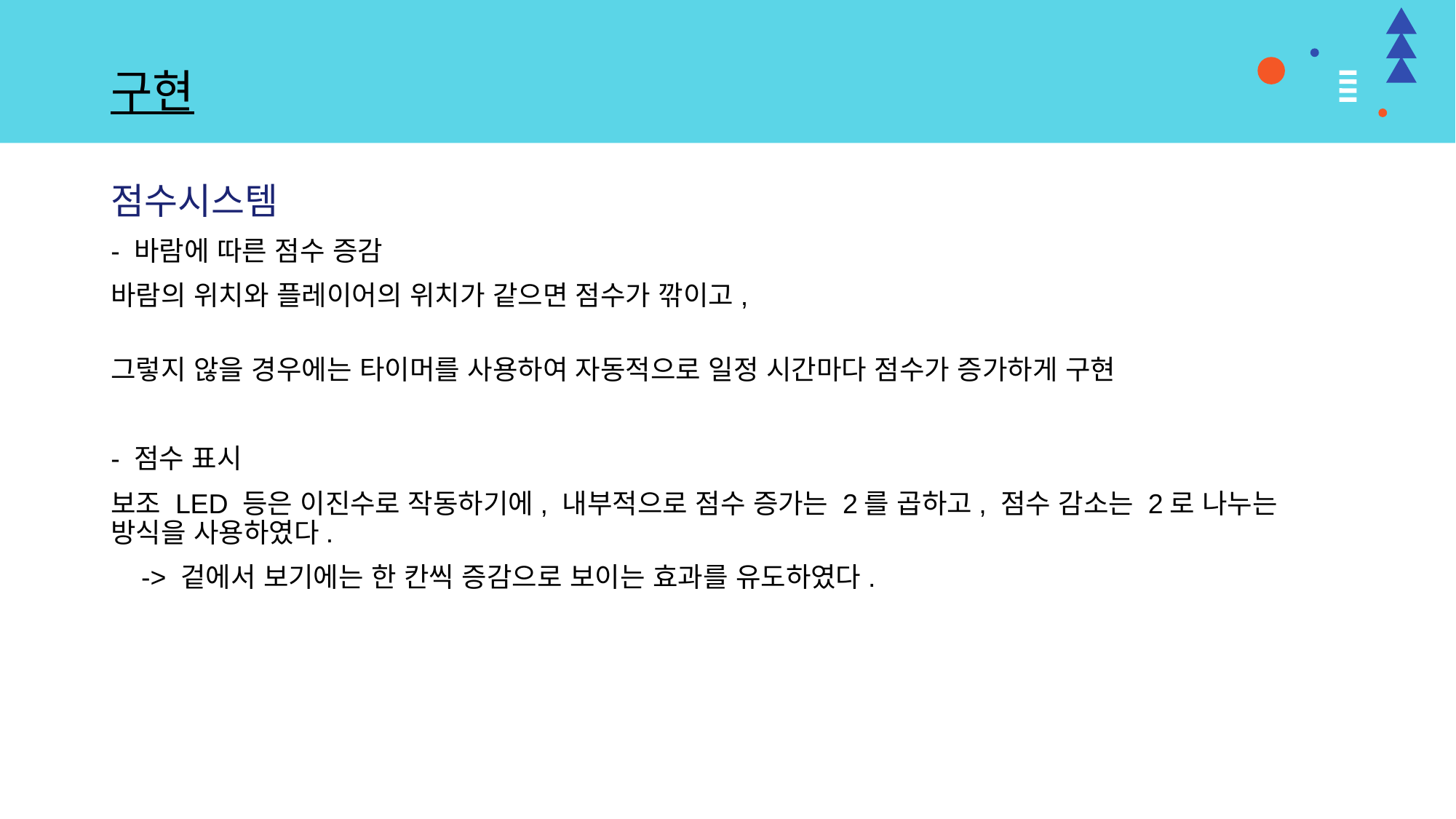

# 구현
점수시스템
- 바람에 따른 점수 증감
바람의 위치와 플레이어의 위치가 같으면 점수가 깎이고,
그렇지 않을 경우에는 타이머를 사용하여 자동적으로 일정 시간마다 점수가 증가하게 구현

- 점수 표시
보조 LED 등은 이진수로 작동하기에, 내부적으로 점수 증가는 2를 곱하고, 점수 감소는 2로 나누는 방식을 사용하였다.
-> 겉에서 보기에는 한 칸씩 증감으로 보이는 효과를 유도하였다.